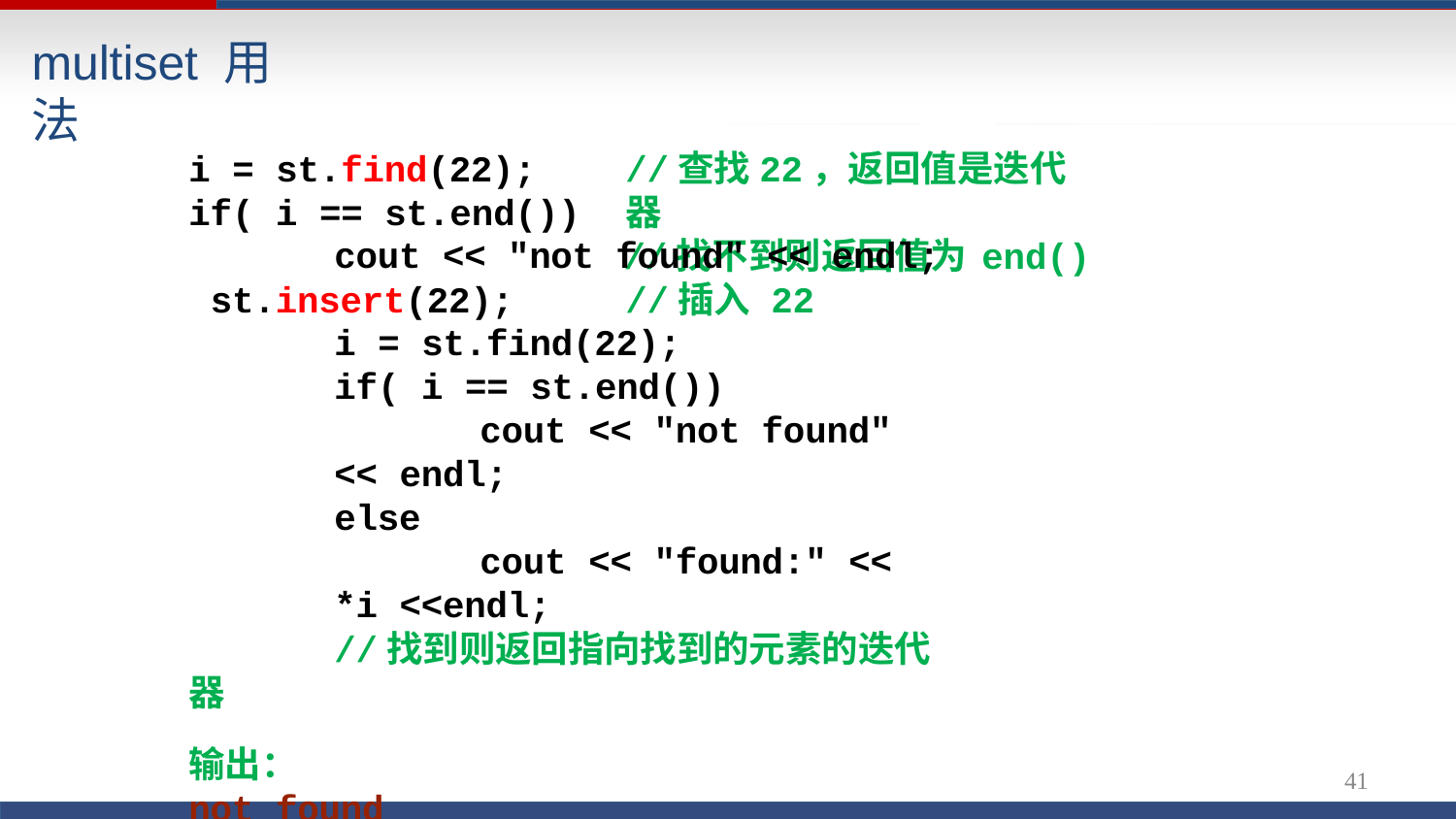

# multiset 用法
i = st.find(22);  if( i == st.end())
//查找22，返回值是迭代器
//找不到则返回值为	end()
cout << "not found" << endl;  st.insert(22);	//插入	22
i = st.find(22);
if( i == st.end())
cout << "not found" << endl;
else
cout << "found:" << *i <<endl;
//找到则返回指向找到的元素的迭代器

输出：
not found
found:22
41